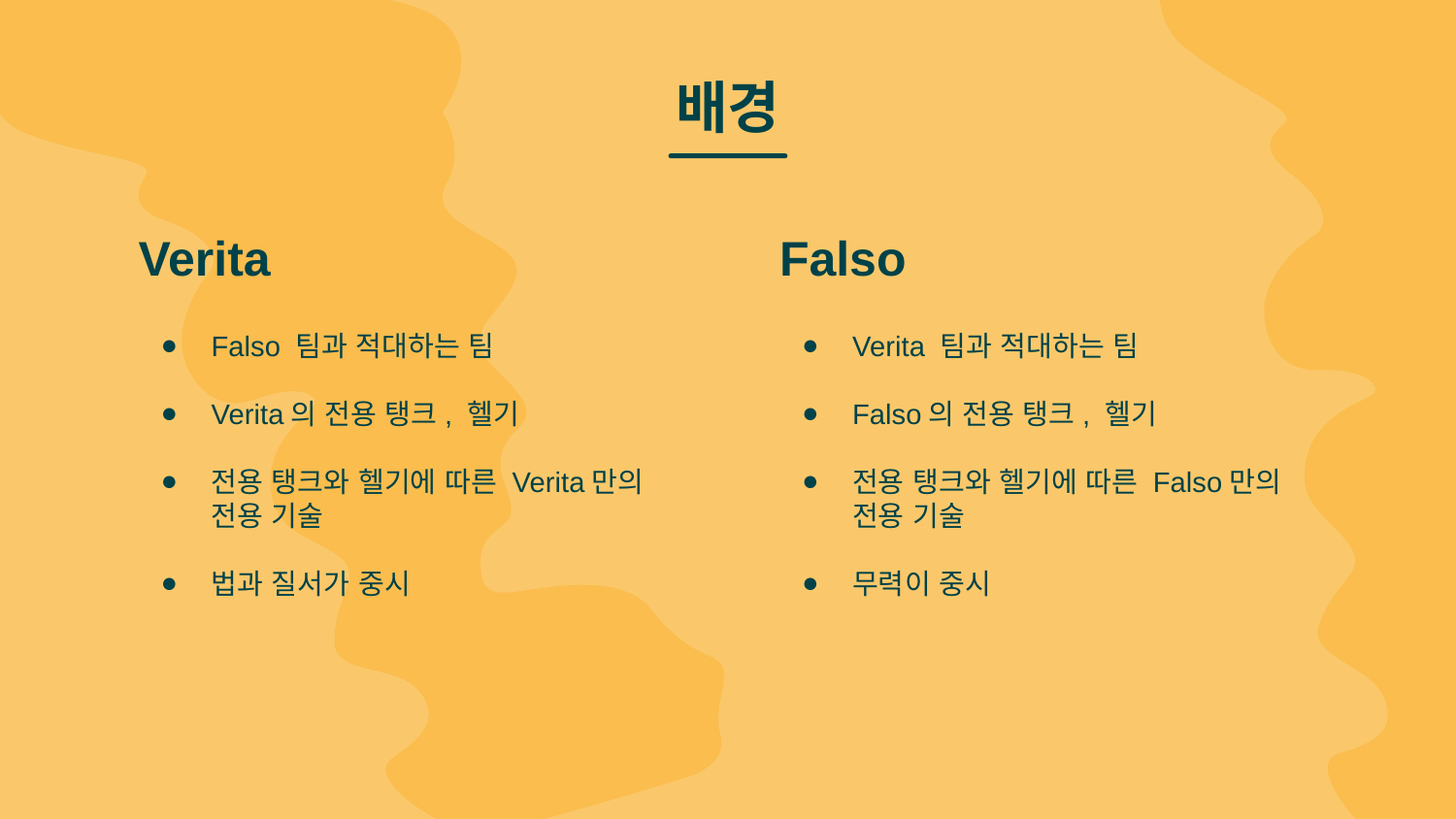

# 배경

Verita
Falso
Falso 팀과 적대하는 팀

Verita의 전용 탱크, 헬기

전용 탱크와 헬기에 따른 Verita만의 전용 기술

법과 질서가 중시
Verita 팀과 적대하는 팀

Falso의 전용 탱크, 헬기

전용 탱크와 헬기에 따른 Falso만의 전용 기술

무력이 중시